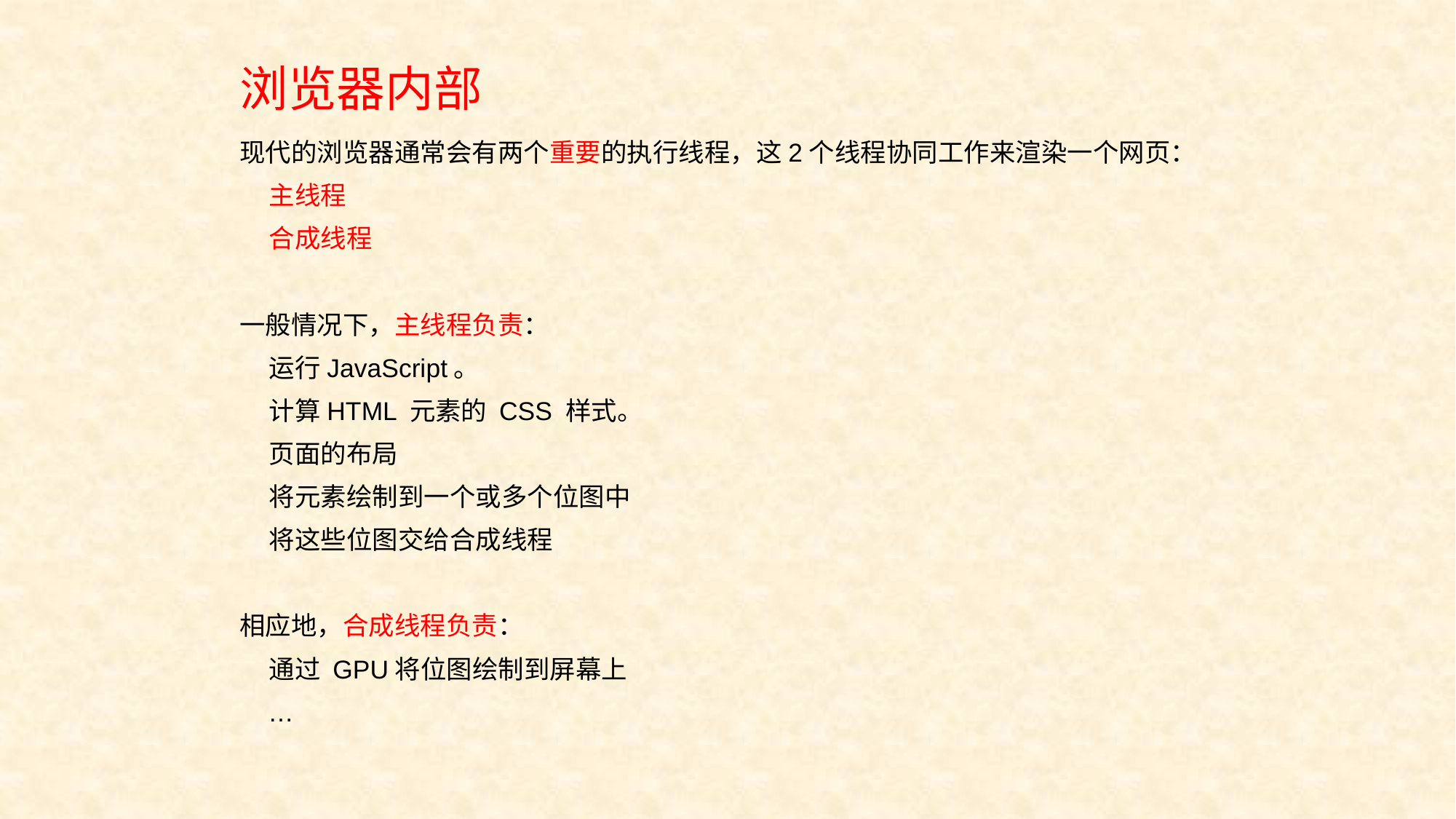

# 浏览器内部
现代的浏览器通常会有两个重要的执行线程，这2个线程协同工作来渲染一个网页：
    主线程
    合成线程

一般情况下，主线程负责：
    运行JavaScript。
    计算HTML 元素的 CSS 样式。
    页面的布局
    将元素绘制到一个或多个位图中
    将这些位图交给合成线程

相应地，合成线程负责：
    通过 GPU将位图绘制到屏幕上
    …